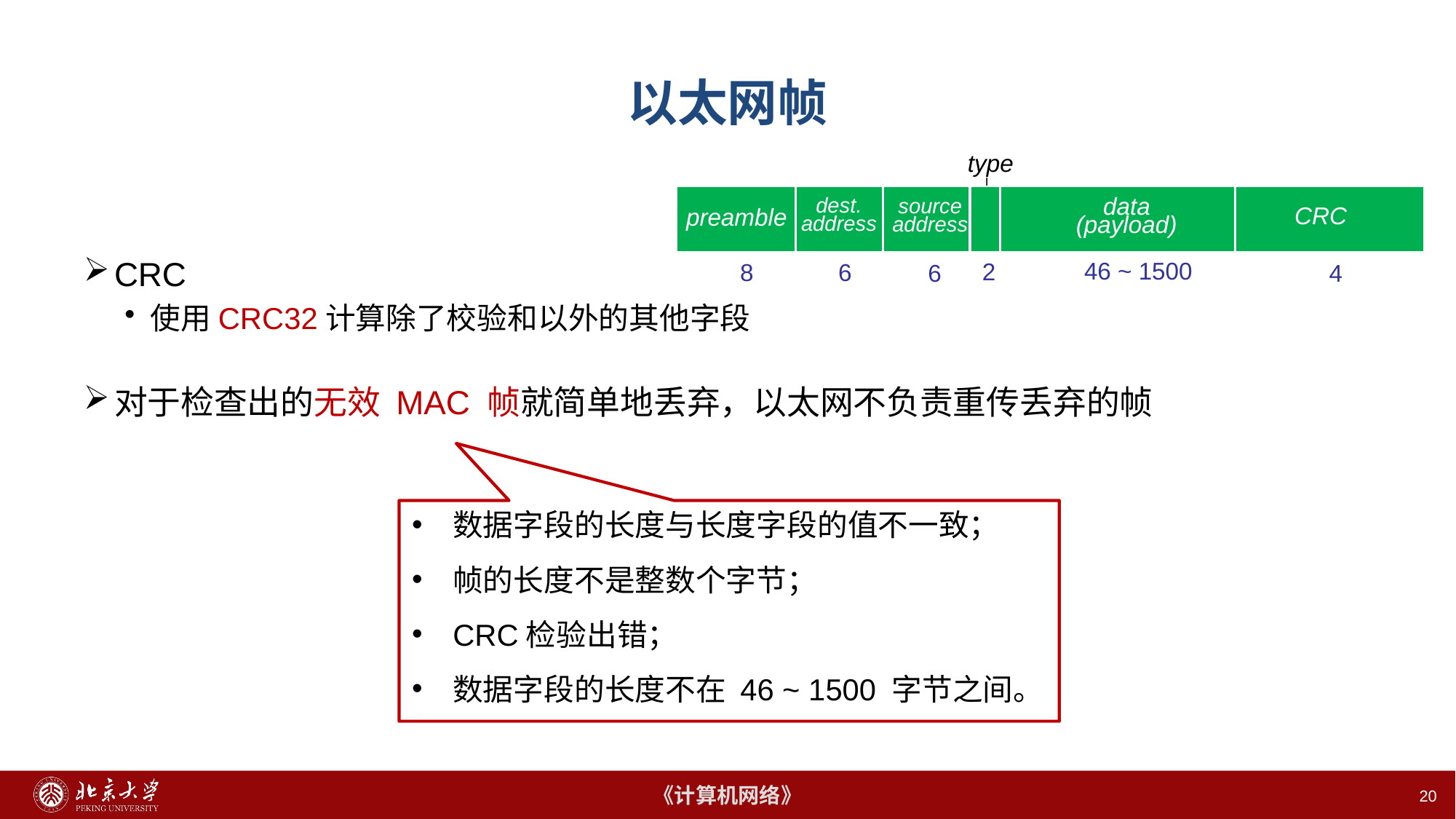

20
# 以太网帧
type

dest.
address
source
address
data (payload)
CRC
preamble

CRC
使用CRC32计算除了校验和以外的其他字段
对于检查出的无效 MAC 帧就简单地丢弃，以太网不负责重传丢弃的帧
46 ~ 1500
2
6
8
4
6

数据字段的长度与长度字段的值不一致；
帧的长度不是整数个字节；
CRC检验出错；
数据字段的长度不在 46 ~ 1500 字节之间。